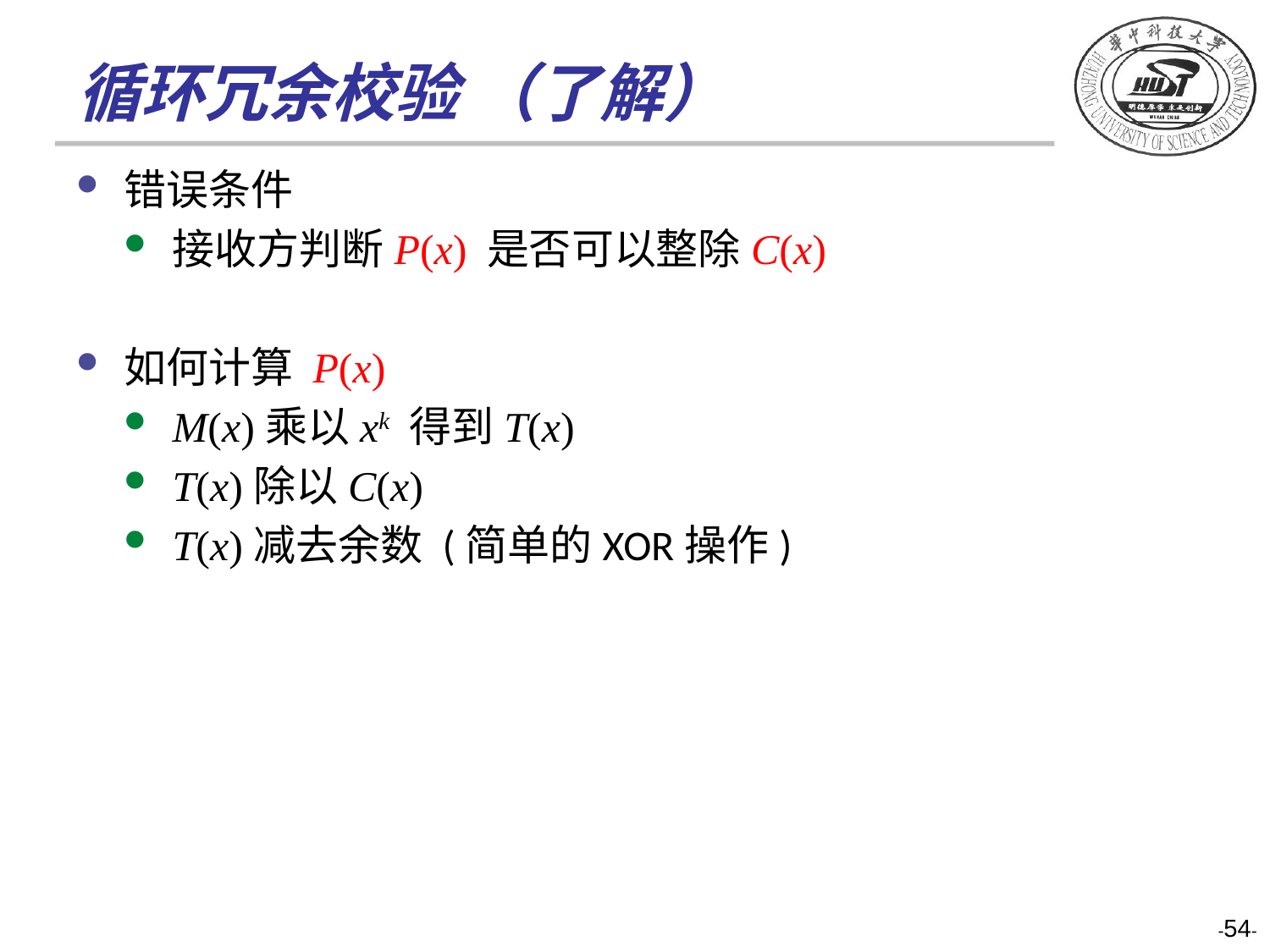

# 循环冗余校验 （了解）
错误条件
接收方判断P(x) 是否可以整除C(x)

如何计算 P(x)
M(x)乘以xk 得到T(x)
T(x)除以C(x)
T(x)减去余数 (简单的XOR操作)
-54-